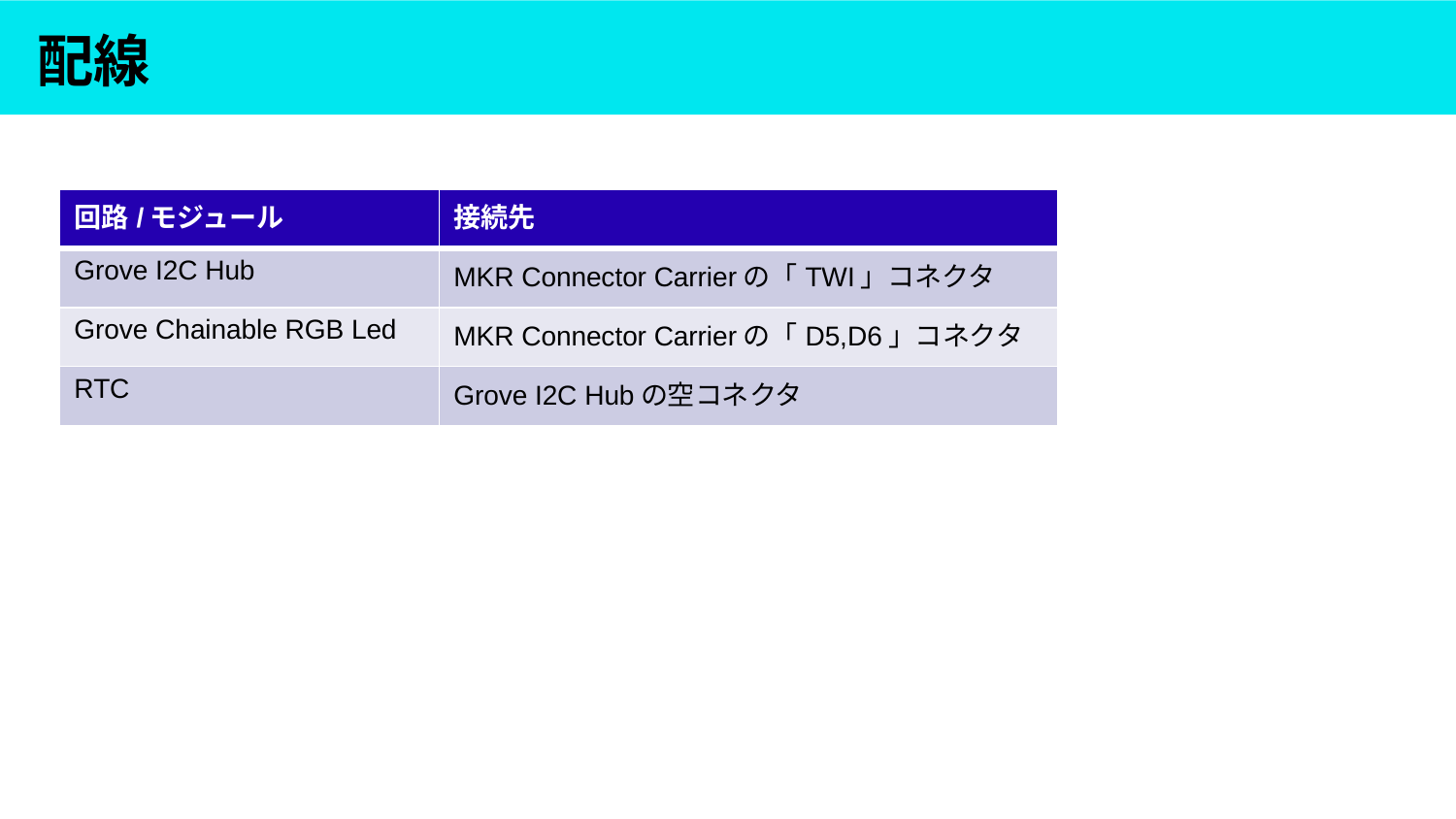

# 配線
| 回路/モジュール | 接続先 |
| --- | --- |
| Grove I2C Hub | MKR Connector Carrierの「TWI」コネクタ |
| Grove Chainable RGB Led | MKR Connector Carrierの「D5,D6」コネクタ |
| RTC | Grove I2C Hubの空コネクタ |